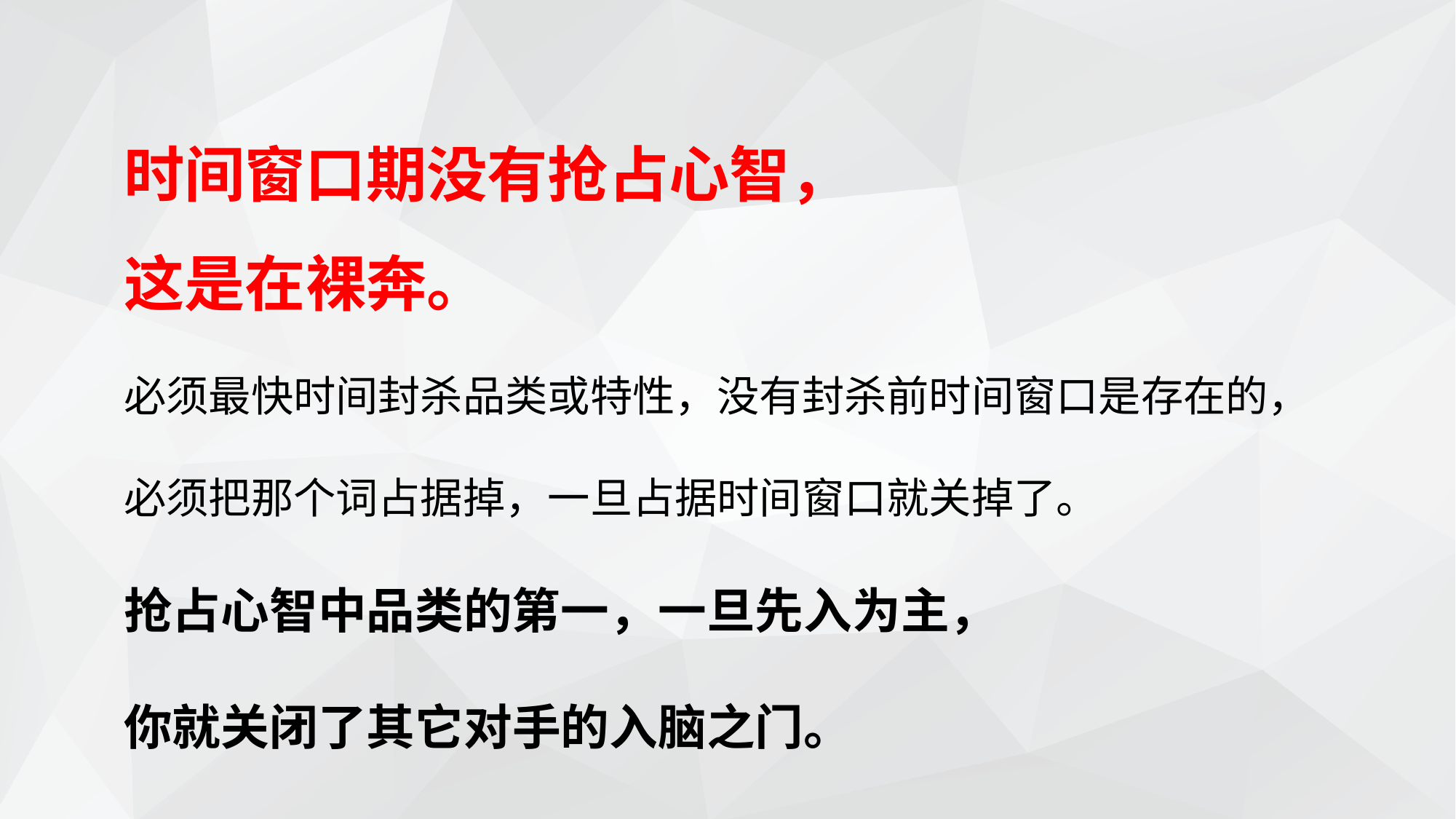

时间窗口期没有抢占心智，
这是在裸奔。
必须最快时间封杀品类或特性，没有封杀前时间窗口是存在的，必须把那个词占据掉，一旦占据时间窗口就关掉了。
抢占心智中品类的第一，一旦先入为主，
你就关闭了其它对手的入脑之门。